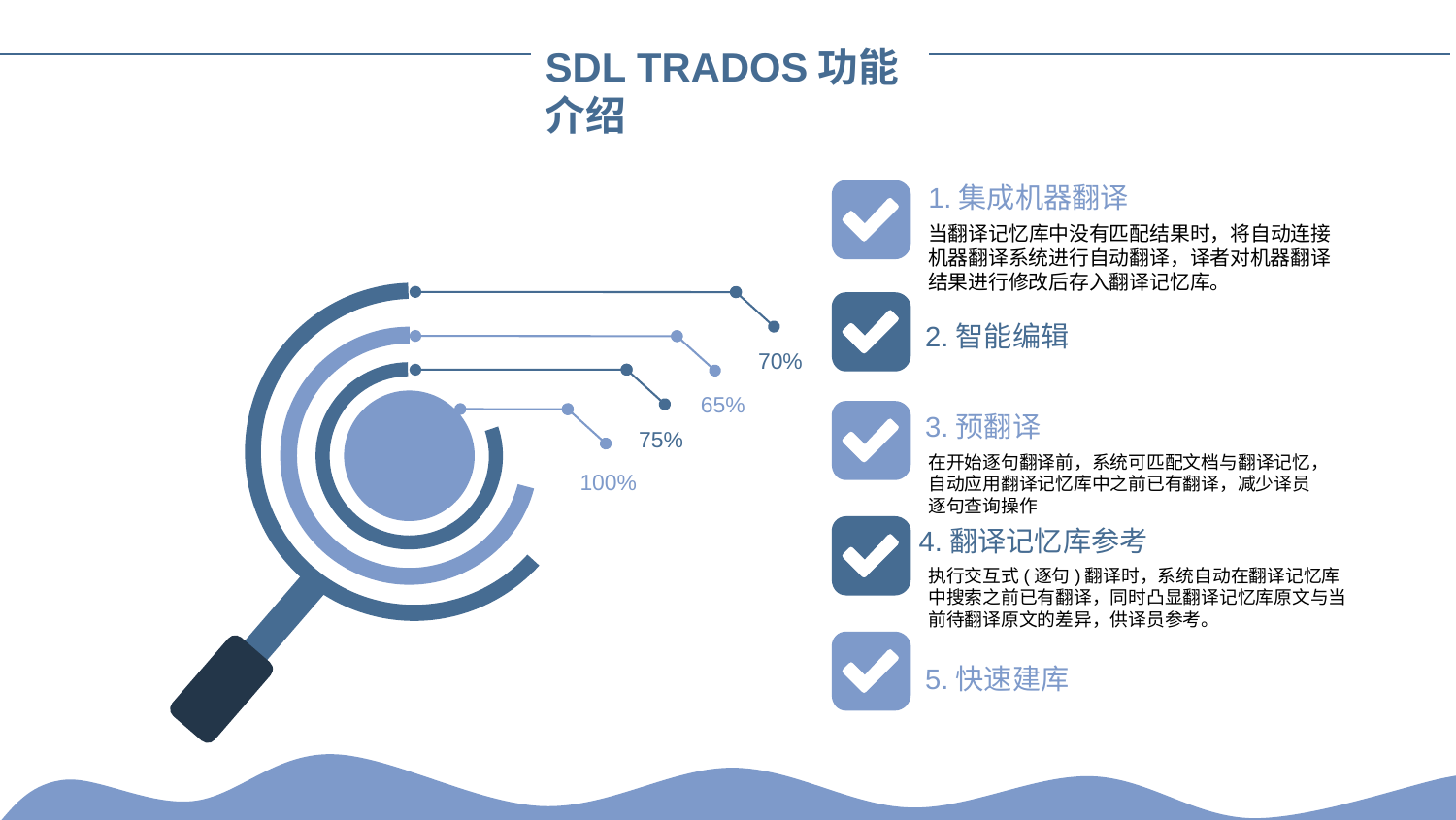

SDL TRADOS功能介绍
1.集成机器翻译

当翻译记忆库中没有匹配结果时，将自动连接机器翻译系统进行自动翻译，译者对机器翻译结果进行修改后存入翻译记忆库。

2.智能编辑

70%

65%

3.预翻译
75%
在开始逐句翻译前，系统可匹配文档与翻译记忆，自动应用翻译记忆库中之前已有翻译，减少译员逐句查询操作
100%

4.翻译记忆库参考
执行交互式(逐句)翻译时，系统自动在翻译记忆库中搜索之前已有翻译，同时凸显翻译记忆库原文与当前待翻译原文的差异，供译员参考。

5.快速建库